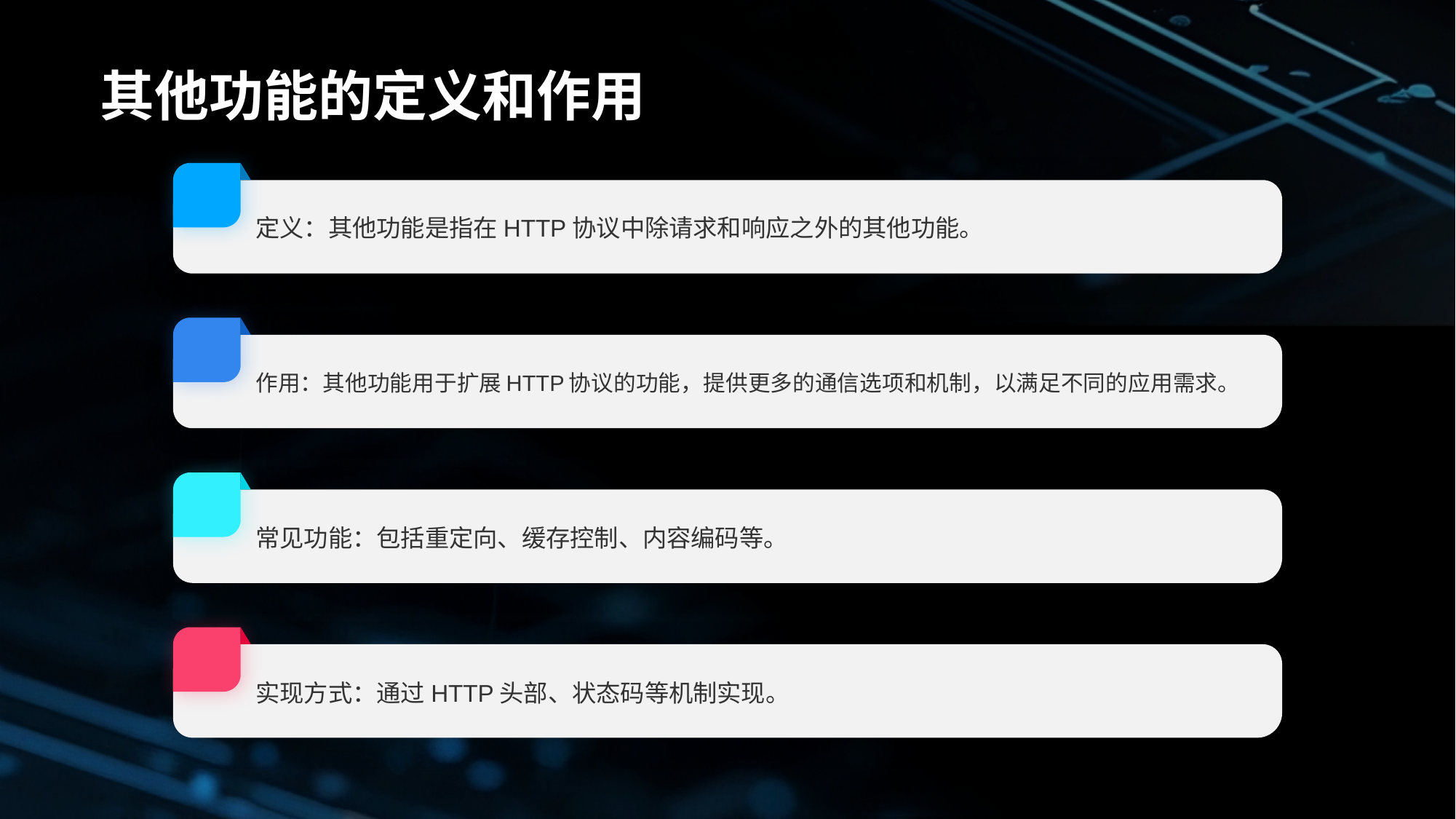

# 其他功能的定义和作用

定义：其他功能是指在HTTP协议中除请求和响应之外的其他功能。

作用：其他功能用于扩展HTTP协议的功能，提供更多的通信选项和机制，以满足不同的应用需求。

常见功能：包括重定向、缓存控制、内容编码等。

实现方式：通过HTTP头部、状态码等机制实现。